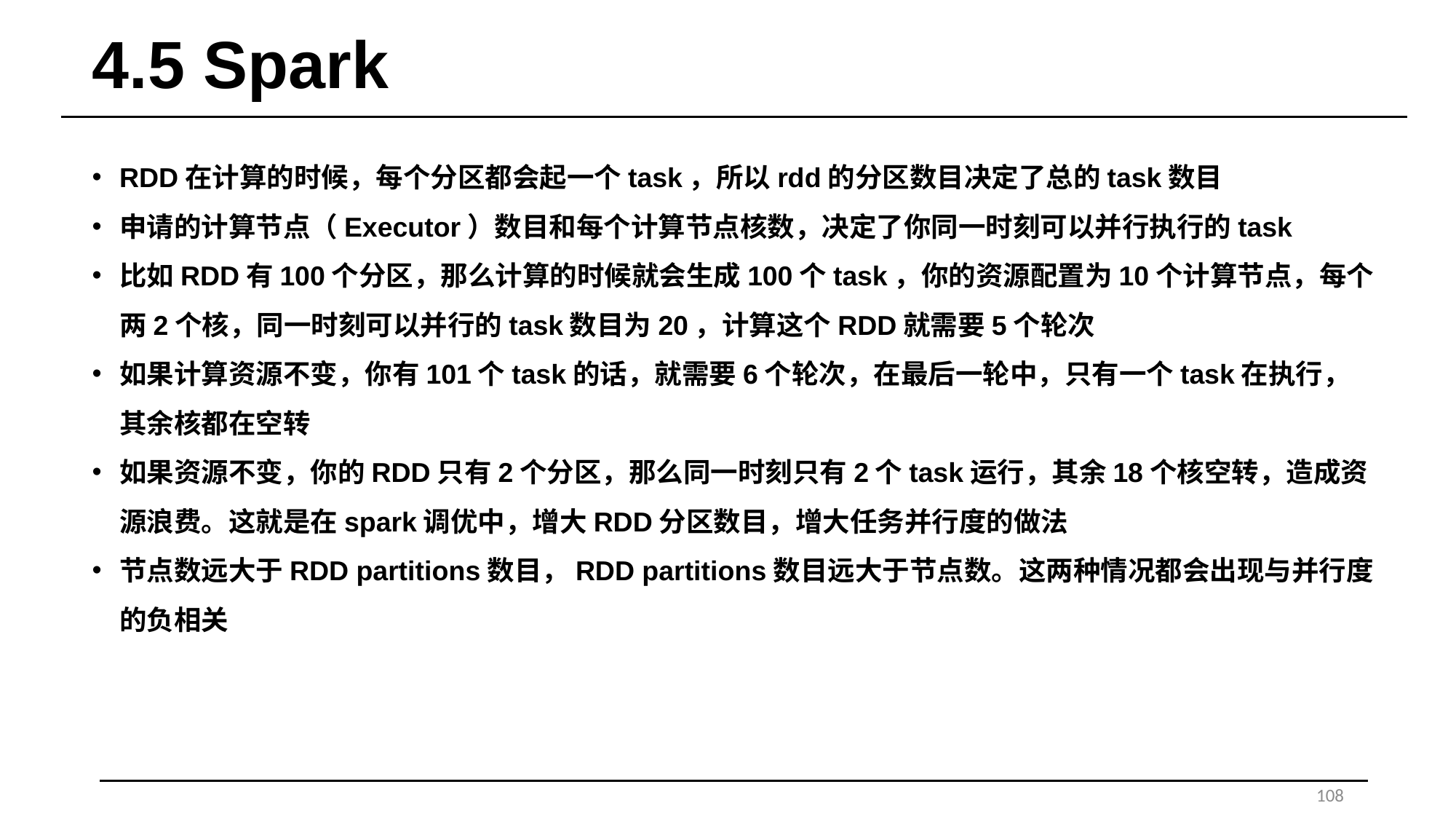

# 4.5 Spark
RDD在计算的时候，每个分区都会起一个task，所以rdd的分区数目决定了总的task数目
申请的计算节点（Executor）数目和每个计算节点核数，决定了你同一时刻可以并行执行的task
比如RDD有100个分区，那么计算的时候就会生成100个task，你的资源配置为10个计算节点，每个两2个核，同一时刻可以并行的task数目为20，计算这个RDD就需要5个轮次
如果计算资源不变，你有101个task的话，就需要6个轮次，在最后一轮中，只有一个task在执行，其余核都在空转
如果资源不变，你的RDD只有2个分区，那么同一时刻只有2个task运行，其余18个核空转，造成资源浪费。这就是在spark调优中，增大RDD分区数目，增大任务并行度的做法
节点数远大于RDD partitions数目，RDD partitions数目远大于节点数。这两种情况都会出现与并行度的负相关
108